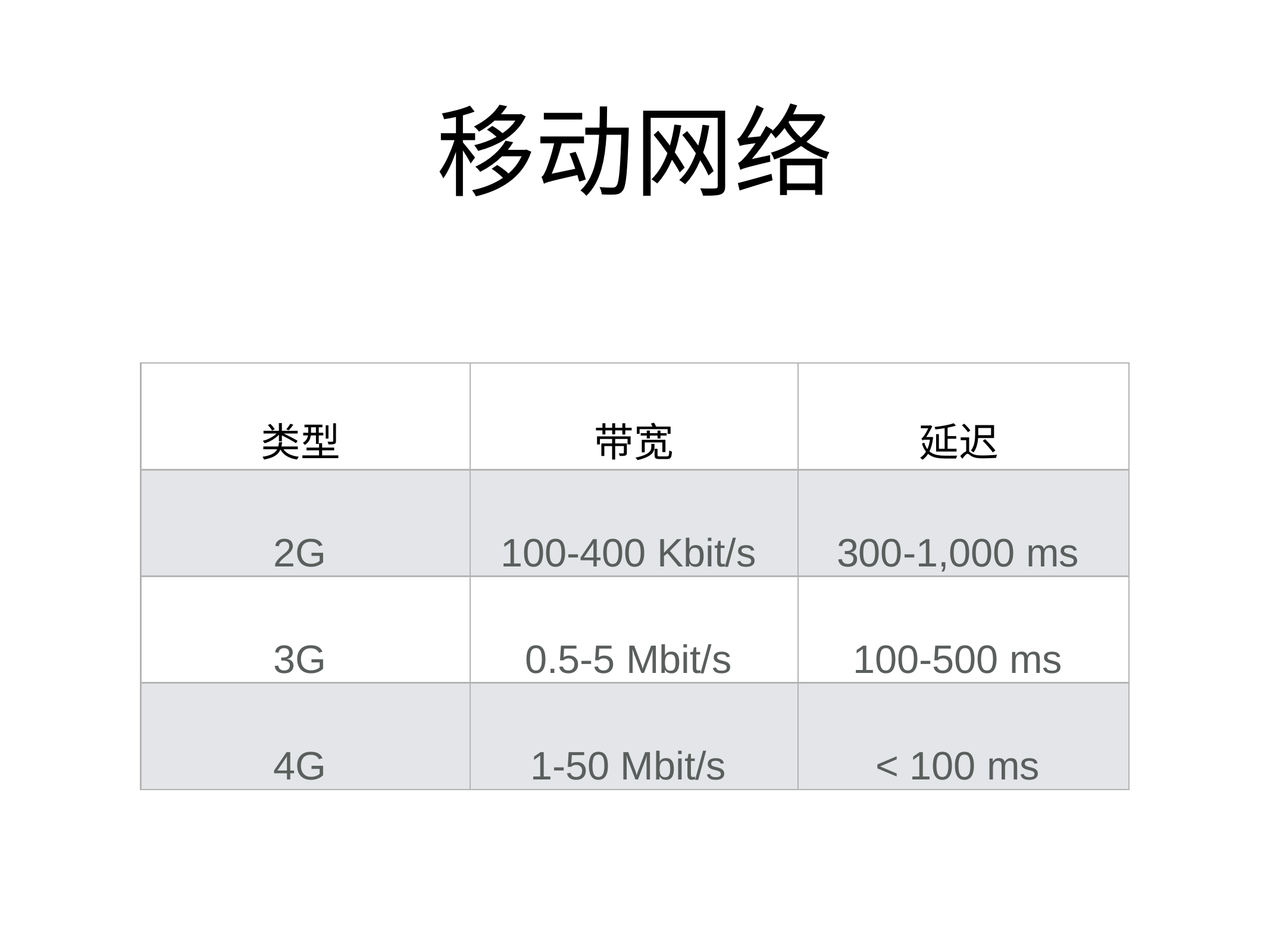

# 移动网络
| 类型 | 带宽 | 延迟 |
| --- | --- | --- |
| 2G | 100-400 Kbit/s | 300-1,000 ms |
| 3G | 0.5-5 Mbit/s | 100-500 ms |
| 4G | 1-50 Mbit/s | < 100 ms |